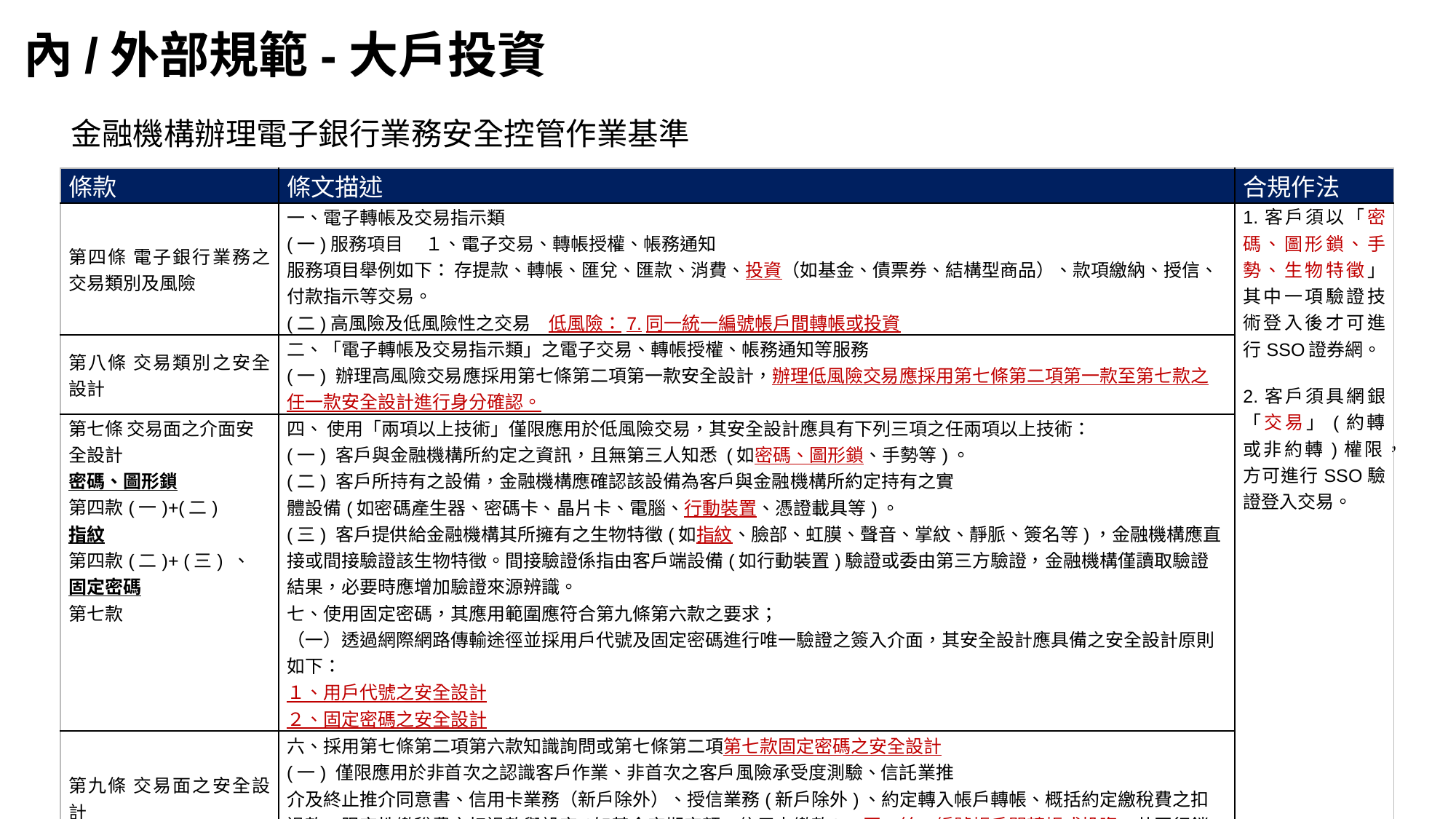

# 內/外部規範-大戶投資
金融機構辦理電子銀行業務安全控管作業基準
| 條款 | 條文描述 | 合規作法 |
| --- | --- | --- |
| 第四條 電子銀行業務之交易類別及風險 | 一、電子轉帳及交易指示類 (一)服務項目 　１、電子交易、轉帳授權、帳務通知 服務項目舉例如下： 存提款、轉帳、匯兌、匯款、消費、投資（如基金、債票券、結構型商品）、款項繳納、授信、付款指示等交易。 (二)高風險及低風險性之交易　低風險：7.同一統一編號帳戶間轉帳或投資 | 1.客戶須以「密碼、圖形鎖、手勢、生物特徵」其中一項驗證技術登入後才可進行SSO證券網。 2.客戶須具網銀「交易」(約轉或非約轉)權限，方可進行SSO驗證登入交易。 |
| 第八條 交易類別之安全設計 | 二、「電子轉帳及交易指示類」之電子交易、轉帳授權、帳務通知等服務 (一) 辦理高風險交易應採用第七條第二項第一款安全設計，辦理低風險交易應採用第七條第二項第一款至第七款之任一款安全設計進行身分確認。 |  |
| 第七條 交易面之介面安全設計 密碼、圖形鎖 第四款(一)+(二) 指紋 第四款(二)+ (三) 、 固定密碼 第七款 | 四、 使用「兩項以上技術」僅限應用於低風險交易，其安全設計應具有下列三項之任兩項以上技術： (一) 客戶與金融機構所約定之資訊，且無第三人知悉 (如密碼、圖形鎖、手勢等)。 (二) 客戶所持有之設備，金融機構應確認該設備為客戶與金融機構所約定持有之實 體設備(如密碼產生器、密碼卡、晶片卡、電腦、行動裝置、憑證載具等)。 (三) 客戶提供給金融機構其所擁有之生物特徵(如指紋、臉部、虹膜、聲音、掌紋、靜脈、簽名等)，金融機構應直接或間接驗證該生物特徵。間接驗證係指由客戶端設備(如行動裝置)驗證或委由第三方驗證，金融機構僅讀取驗證結果，必要時應增加驗證來源辨識。 七、使用固定密碼，其應用範圍應符合第九條第六款之要求； （一）透過網際網路傳輸途徑並採用戶代號及固定密碼進行唯一驗證之簽入介面，其安全設計應具備之安全設計原則如下： １、用戶代號之安全設計 ２、固定密碼之安全設計 |  |
| 第九條 交易面之安全設計 | 六、採用第七條第二項第六款知識詢問或第七條第二項第七款固定密碼之安全設計 (一) 僅限應用於非首次之認識客戶作業、非首次之客戶風險承受度測驗、信託業推 介及終止推介同意書、信用卡業務（新戶除外）、授信業務(新戶除外)、約定轉入帳戶轉帳、概括約定繳稅費之扣退款、限定性繳稅費之扣退款與設定(如基金定期定額、信用卡繳款)、同一統一編號帳戶間轉帳或投資、共同行銷、同意結構型商品業務之推介或終止推介、不涉及帳務通知或交易之個人資料異動。 |  |